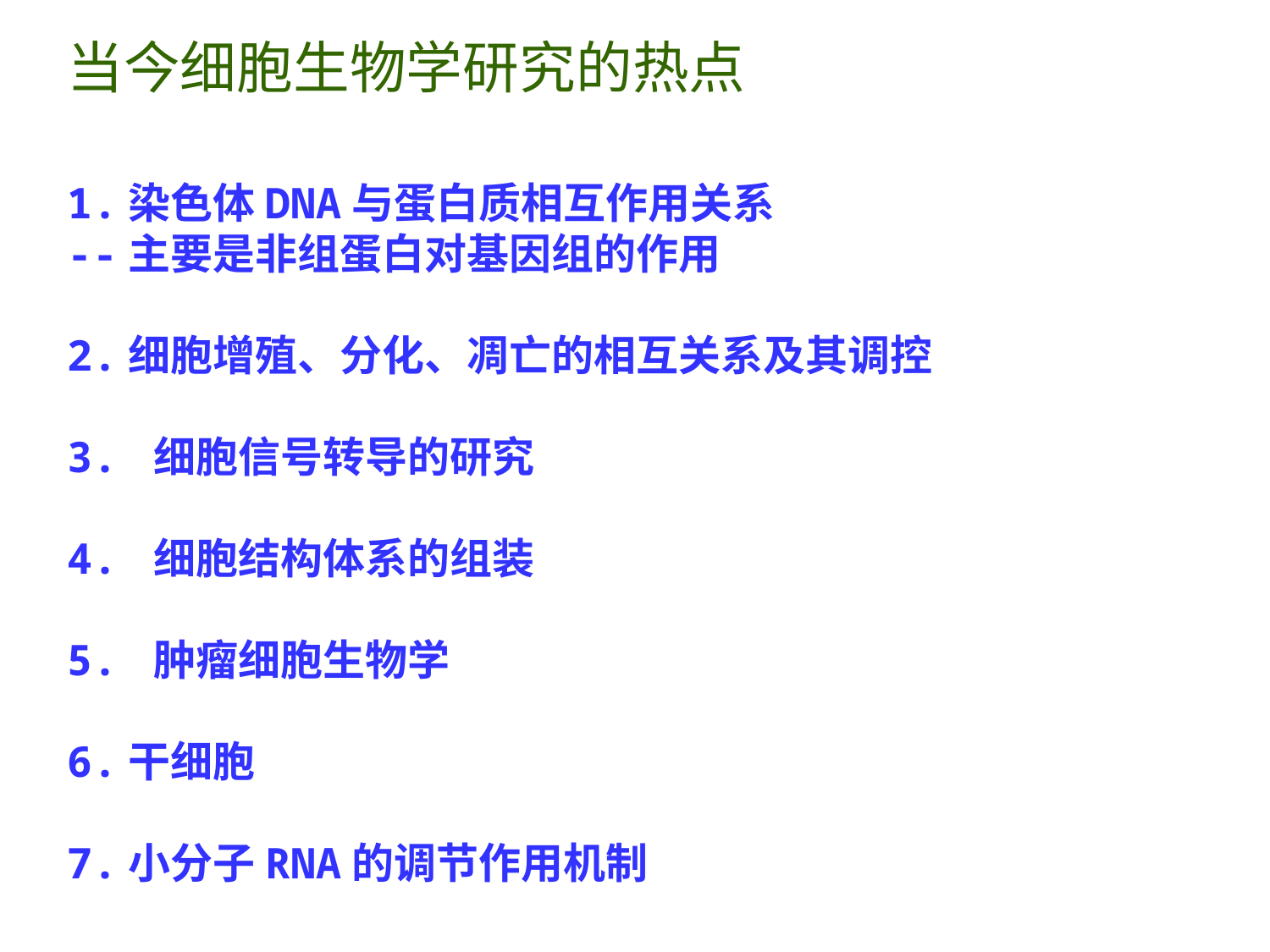

当今细胞生物学研究的热点

1.染色体DNA与蛋白质相互作用关系
--主要是非组蛋白对基因组的作用

2.细胞增殖、分化、凋亡的相互关系及其调控

3. 细胞信号转导的研究

4. 细胞结构体系的组装

5. 肿瘤细胞生物学

6.干细胞

7.小分子RNA的调节作用机制